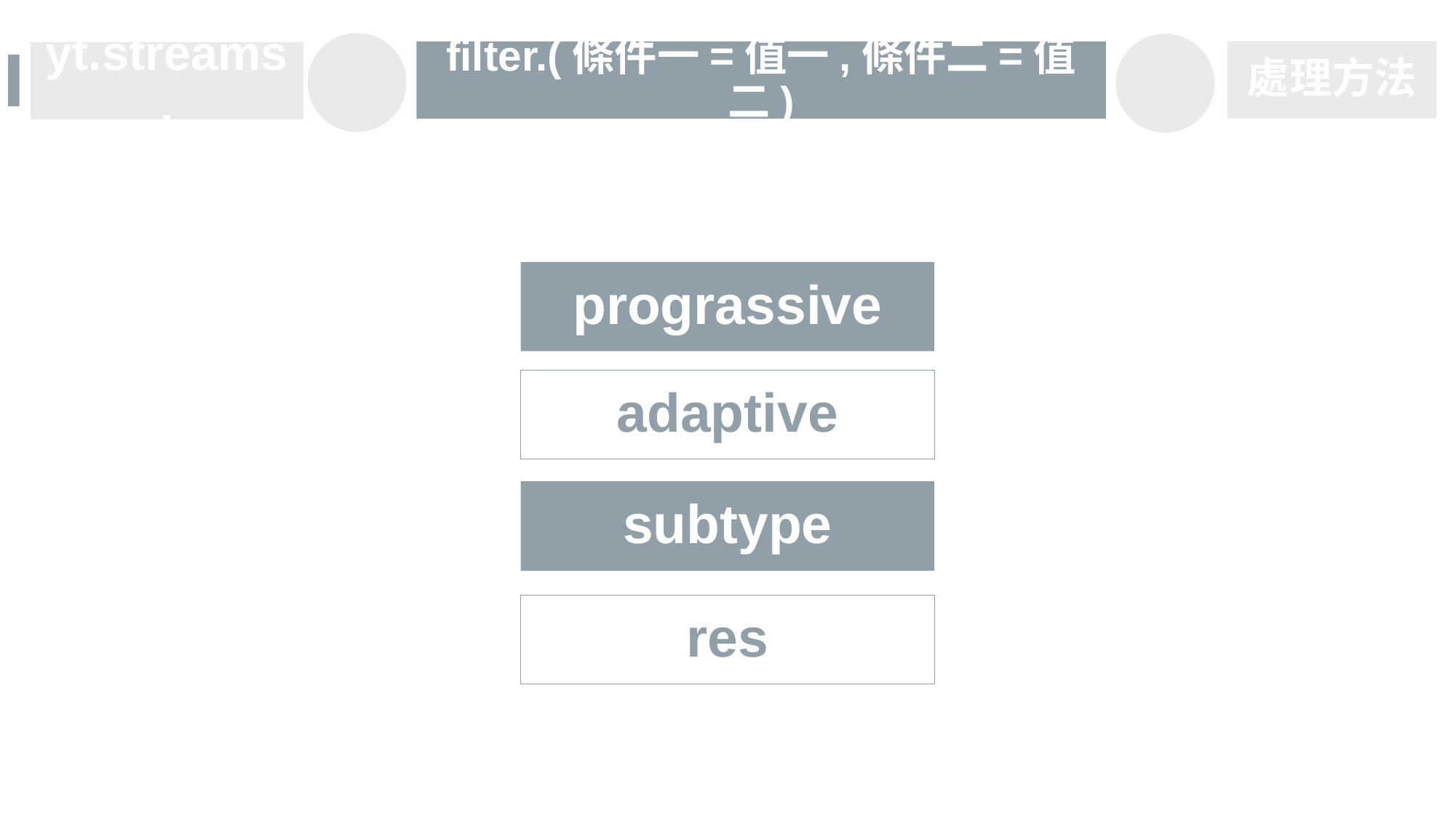

處理方法
filter.(條件一=值一,條件二=值二)
yt.streams.

prograssive
adaptive
subtype
res